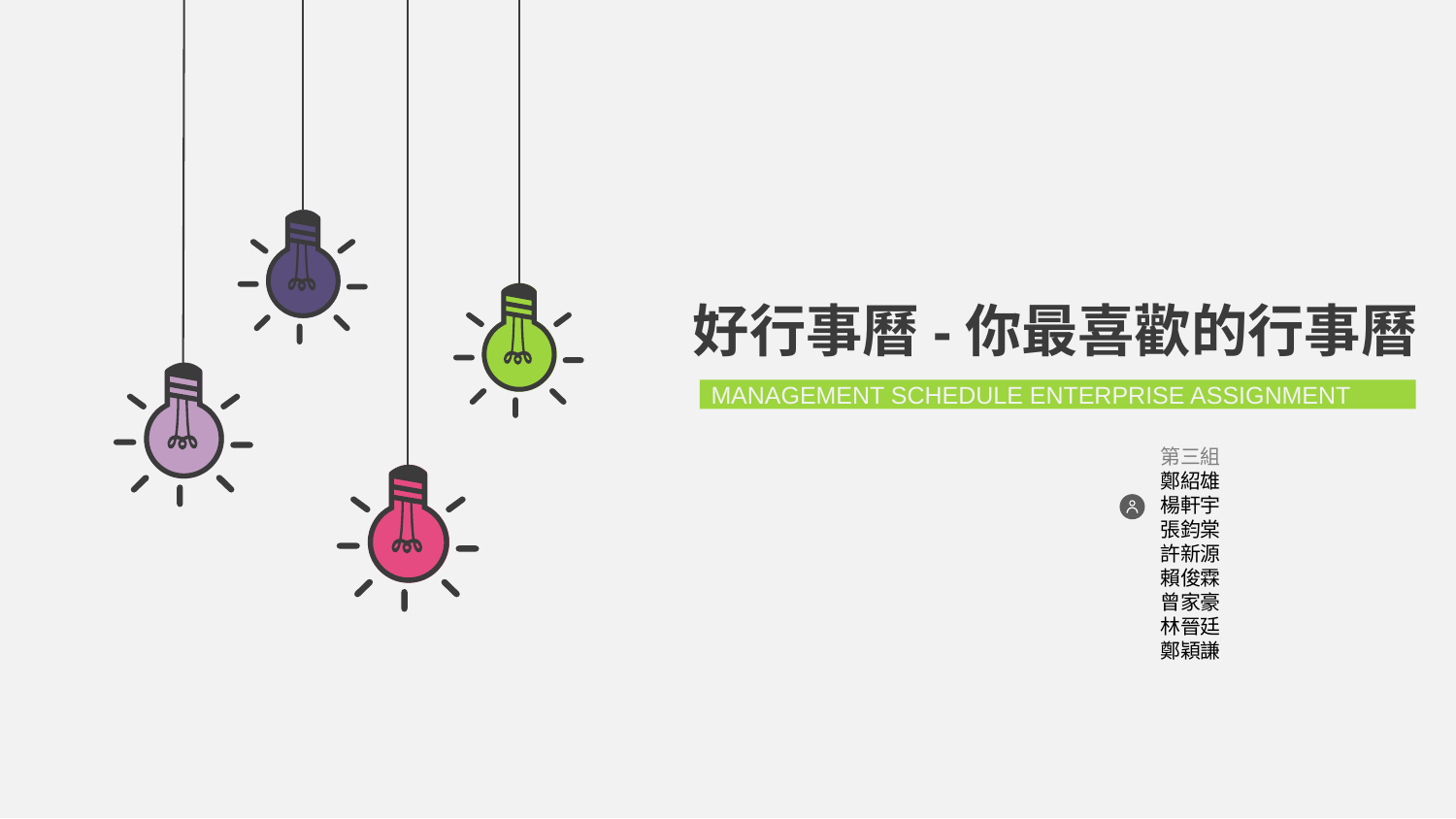

好行事曆-你最喜歡的行事曆
MANAGEMENT SCHEDULE ENTERPRISE ASSIGNMENT
第三組
鄭紹雄
楊軒宇
張鈞棠
許新源
賴俊霖
曾家豪
林晉廷
鄭穎謙